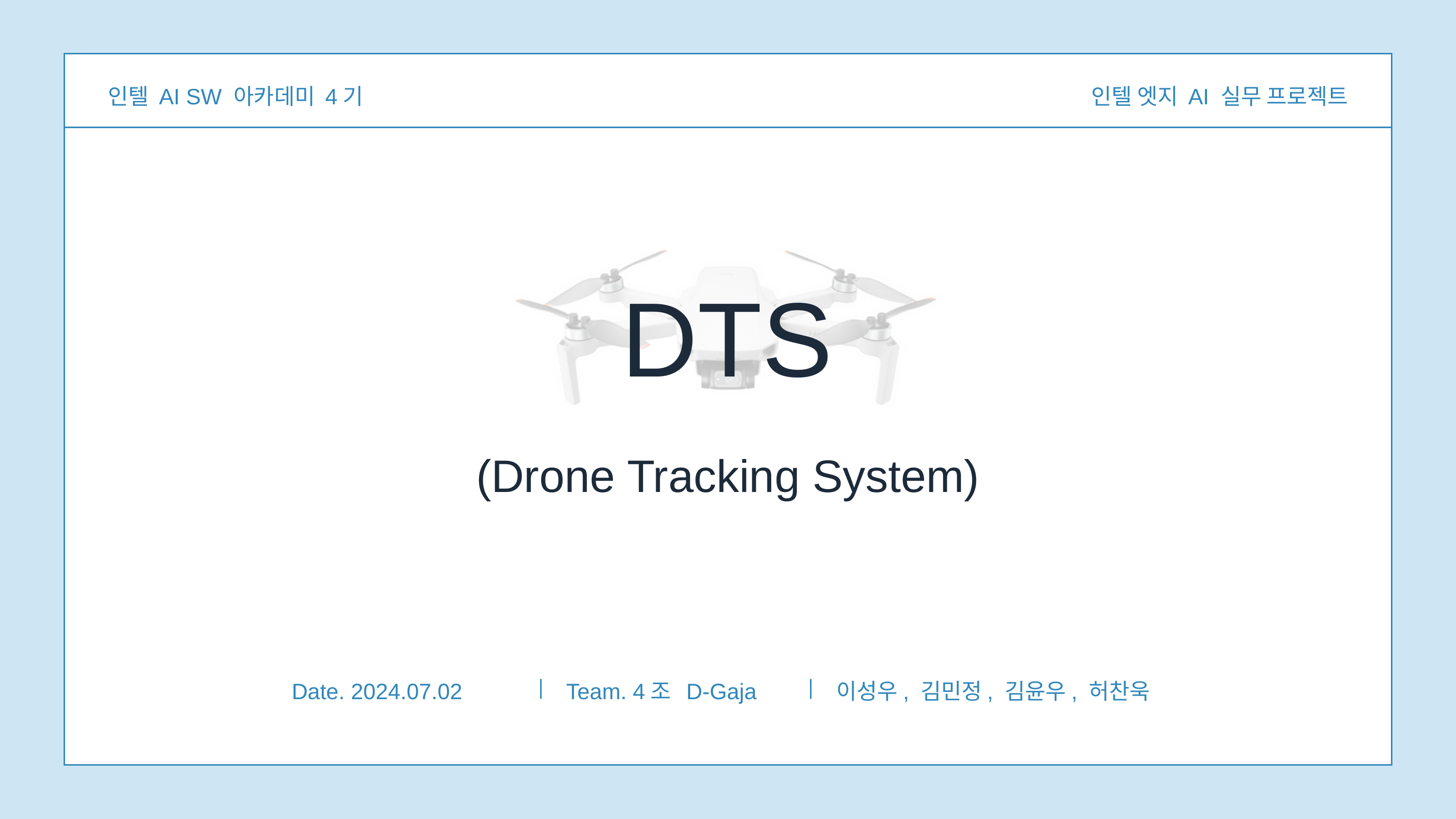

인텔 AI SW 아카데미 4기
인텔 엣지 AI 실무 프로젝트

DTS
(Drone Tracking System)
Date. 2024.07.02
Team. 4조  D-Gaja
이성우, 김민정, 김윤우, 허찬욱